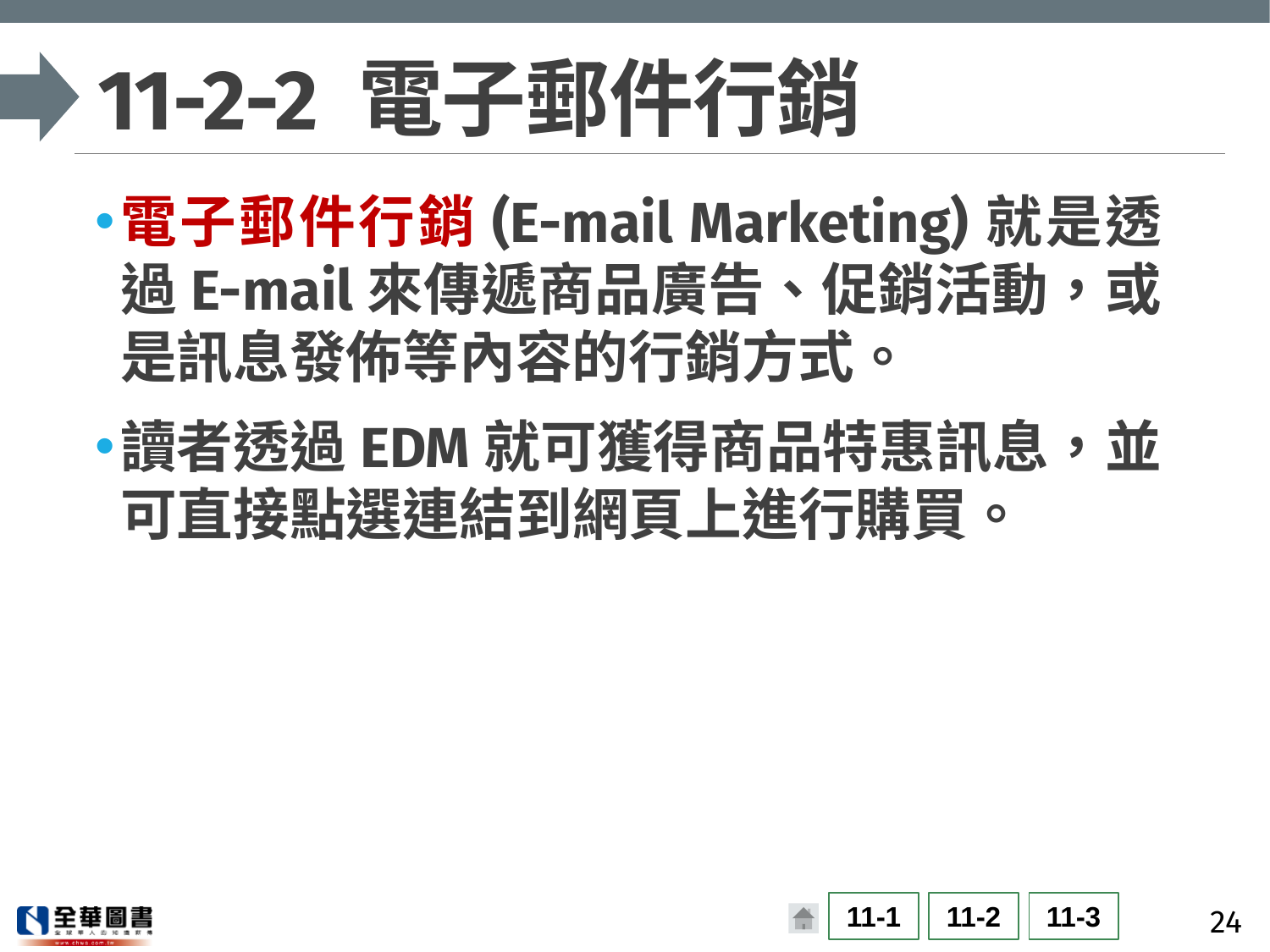

# 11-2-2 電子郵件行銷
電子郵件行銷(E-mail Marketing)就是透過E-mail來傳遞商品廣告、促銷活動，或是訊息發佈等內容的行銷方式。
讀者透過EDM就可獲得商品特惠訊息，並可直接點選連結到網頁上進行購買。
24